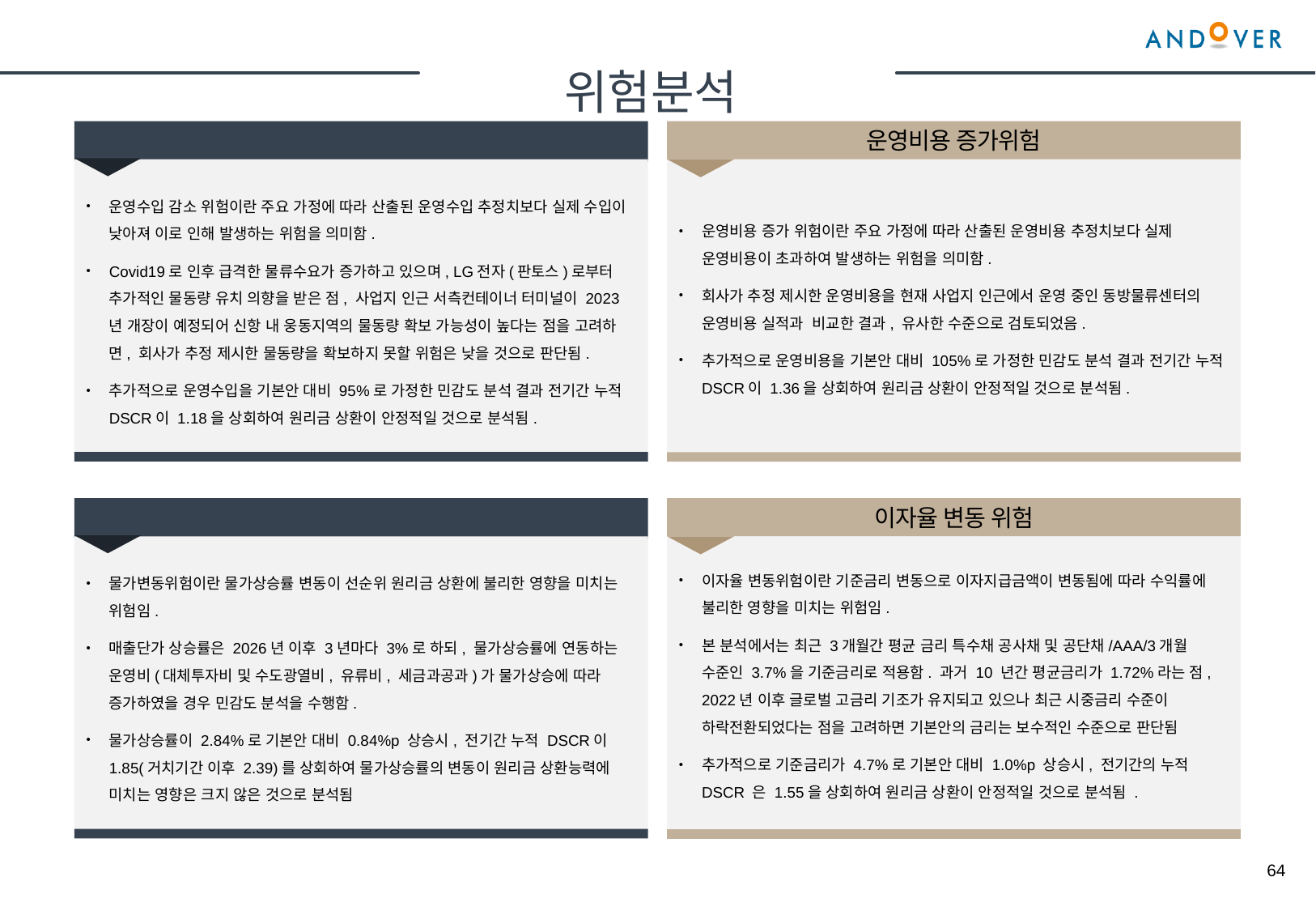

위험분석
운영수입 감소위험
운영비용 증가위험
운영비용 증가 위험이란 주요 가정에 따라 산출된 운영비용 추정치보다 실제 운영비용이 초과하여 발생하는 위험을 의미함.
회사가 추정 제시한 운영비용을 현재 사업지 인근에서 운영 중인 동방물류센터의 운영비용 실적과  비교한 결과, 유사한 수준으로 검토되었음.
추가적으로 운영비용을 기본안 대비 105%로 가정한 민감도 분석 결과 전기간 누적 DSCR이 1.36을 상회하여 원리금 상환이 안정적일 것으로 분석됨.

운영수입 감소 위험이란 주요 가정에 따라 산출된 운영수입 추정치보다 실제 수입이 낮아져 이로 인해 발생하는 위험을 의미함.
Covid19로 인후 급격한 물류수요가 증가하고 있으며, LG전자(판토스)로부터 추가적인 물동량 유치 의향을 받은 점, 사업지 인근 서측컨테이너 터미널이 2023년 개장이 예정되어 신항 내 웅동지역의 물동량 확보 가능성이 높다는 점을 고려하면, 회사가 추정 제시한 물동량을 확보하지 못할 위험은 낮을 것으로 판단됨.
추가적으로 운영수입을 기본안 대비 95%로 가정한 민감도 분석 결과 전기간 누적 DSCR이 1.18을 상회하여 원리금 상환이 안정적일 것으로 분석됨.

물가변동 위험
이자율 변동 위험
이자율 변동위험이란 기준금리 변동으로 이자지급금액이 변동됨에 따라 수익률에 불리한 영향을 미치는 위험임.
본 분석에서는 최근 3개월간 평균 금리 특수채 공사채 및 공단채/AAA/3개월 수준인 3.7%을 기준금리로 적용함. 과거 10 년간 평균금리가 1.72%라는 점, 2022년 이후 글로벌 고금리 기조가 유지되고 있으나 최근 시중금리 수준이 하락전환되었다는 점을 고려하면 기본안의 금리는 보수적인 수준으로 판단됨
추가적으로 기준금리가 4.7%로 기본안 대비 1.0%p 상승시, 전기간의 누적 DSCR 은 1.55을 상회하여 원리금 상환이 안정적일 것으로 분석됨 .

물가변동위험이란 물가상승률 변동이 선순위 원리금 상환에 불리한 영향을 미치는 위험임.
매출단가 상승률은 2026년 이후 3년마다 3%로 하되, 물가상승률에 연동하는 운영비(대체투자비 및 수도광열비, 유류비, 세금과공과)가 물가상승에 따라 증가하였을 경우 민감도 분석을 수행함.
물가상승률이 2.84%로 기본안 대비 0.84%p 상승시, 전기간 누적 DSCR이 1.85(거치기간 이후 2.39)를 상회하여 물가상승률의 변동이 원리금 상환능력에 미치는 영향은 크지 않은 것으로 분석됨

64